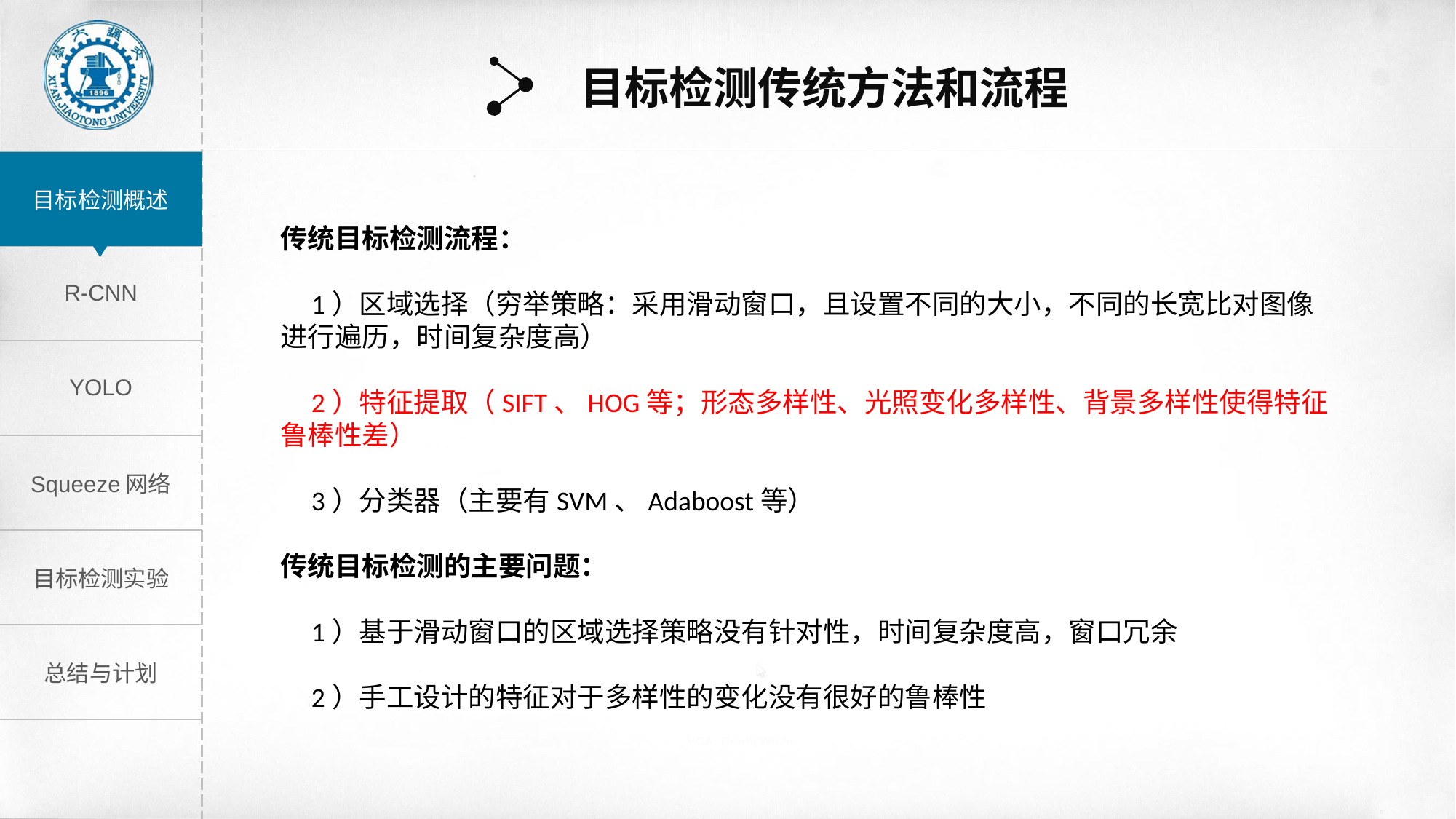

目标检测传统方法和流程
传统目标检测流程：

     1）区域选择（穷举策略：采用滑动窗口，且设置不同的大小，不同的长宽比对图像进行遍历，时间复杂度高）

     2）特征提取（SIFT、HOG等；形态多样性、光照变化多样性、背景多样性使得特征鲁棒性差）

     3）分类器（主要有SVM、Adaboost等）

传统目标检测的主要问题：

     1）基于滑动窗口的区域选择策略没有针对性，时间复杂度高，窗口冗余

     2）手工设计的特征对于多样性的变化没有很好的鲁棒性